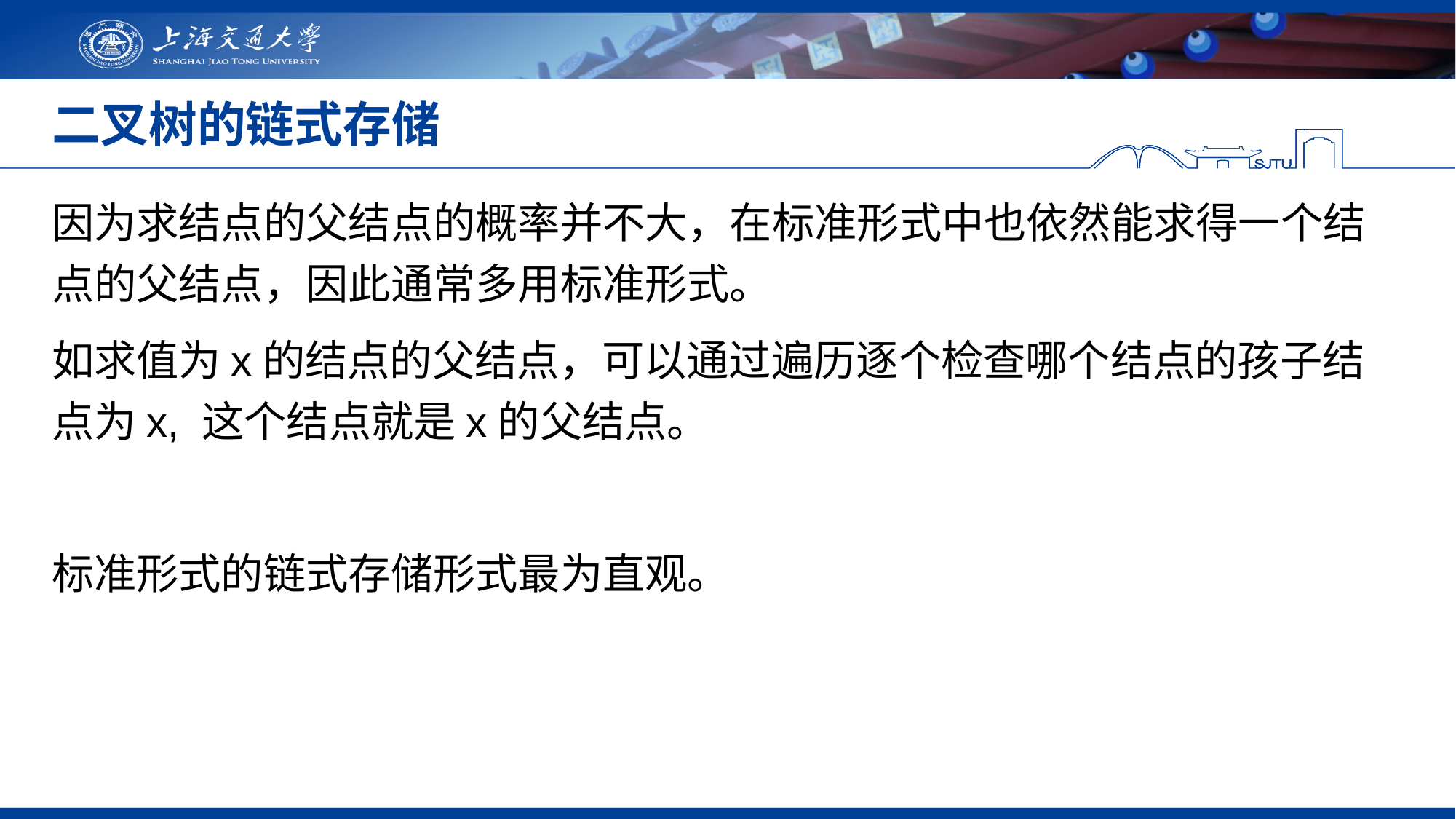

# 二叉树的链式存储
因为求结点的父结点的概率并不大，在标准形式中也依然能求得一个结点的父结点，因此通常多用标准形式。
如求值为x的结点的父结点，可以通过遍历逐个检查哪个结点的孩子结点为x, 这个结点就是x的父结点。

标准形式的链式存储形式最为直观。